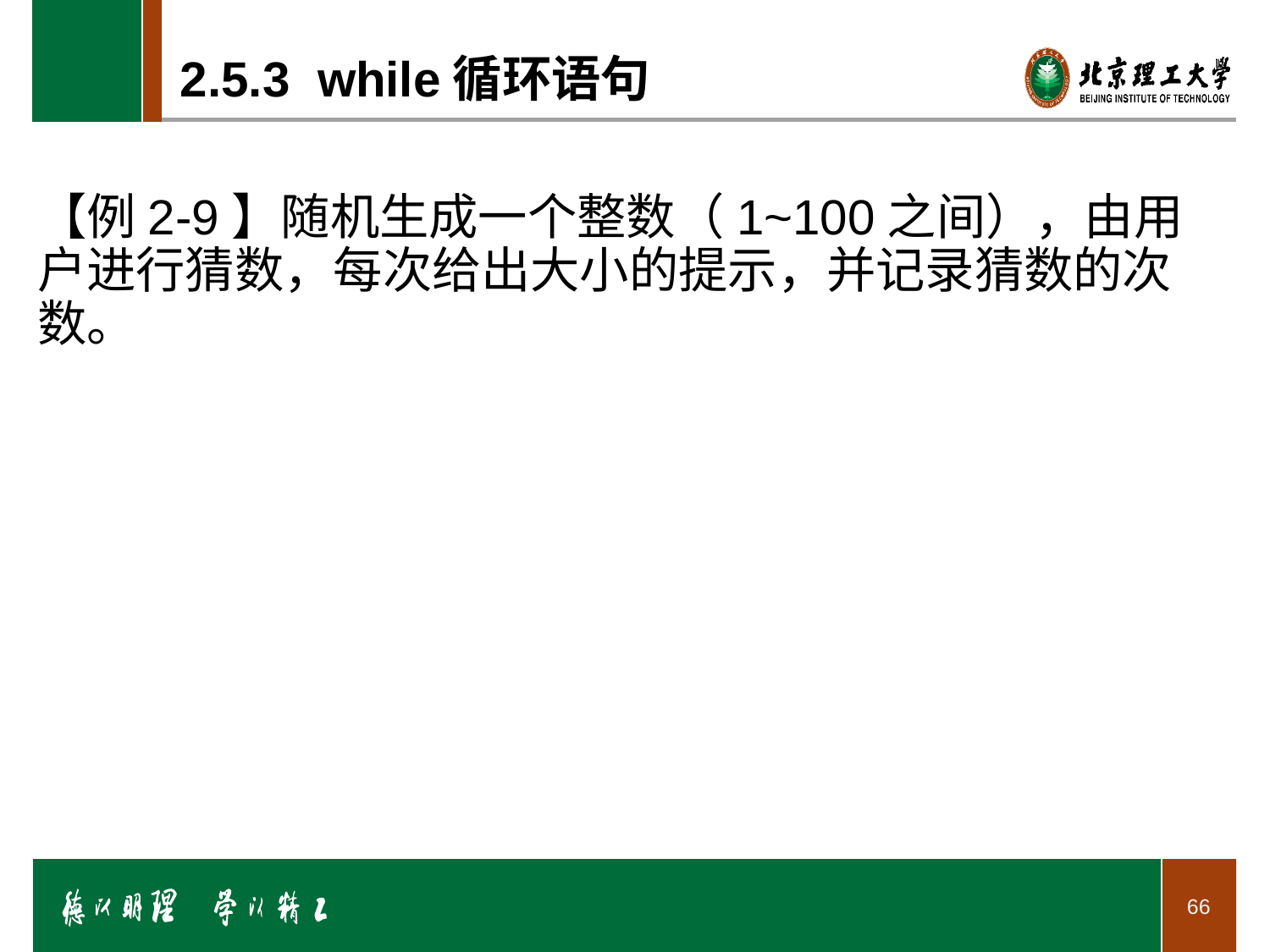

# 2.5.3  while循环语句
【例2-9】随机生成一个整数（1~100之间），由用户进行猜数，每次给出大小的提示，并记录猜数的次数。